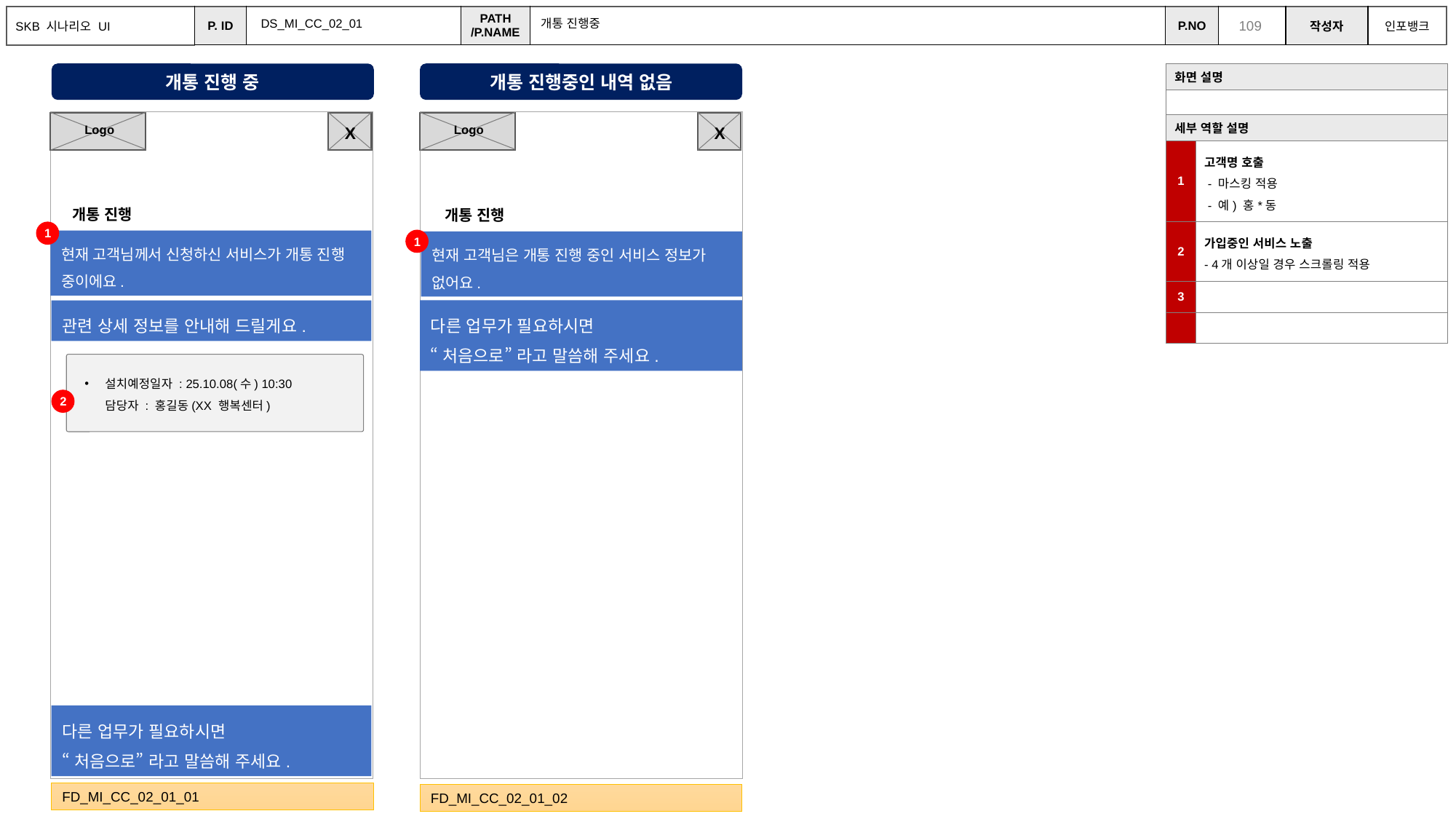

DS_MI_CC_02_01
개통 진행중
개통 진행 중
개통 진행중인 내역 없음
| 화면 설명 |  |
| --- | --- |
|  |  |
| 세부 역할 설명 |  |
| 1 | 고객명 호출 - 마스킹 적용 - 예) 홍\*동 |
| 2 | 가입중인 서비스 노출 - 4개 이상일 경우 스크롤링 적용 |
| 3 |  |
|  |  |

X

X

Logo

Logo
개통 진행
개통 진행
1
현재 고객님께서 신청하신 서비스가 개통 진행 중이에요.
1
현재 고객님은 개통 진행 중인 서비스 정보가 없어요.
다른 업무가 필요하시면
“처음으로” 라고 말씀해 주세요.
관련 상세 정보를 안내해 드릴게요.

설치예정일자 : 25.10.08(수) 10:30
담당자 : 홍길동(XX 행복센터)
2
다른 업무가 필요하시면
“처음으로” 라고 말씀해 주세요.
FD_MI_CC_02_01_01
FD_MI_CC_02_01_02